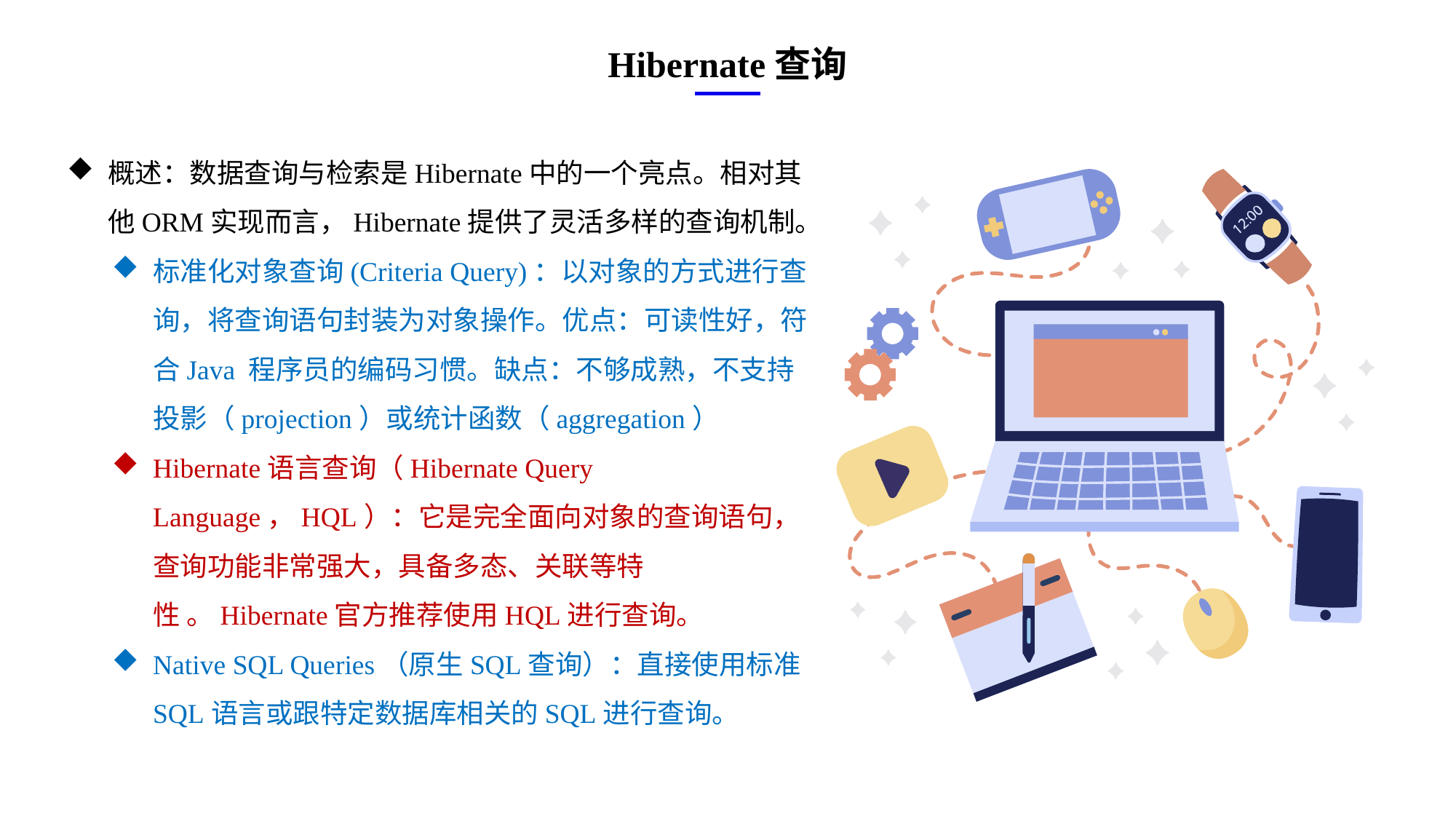

Hibernate查询
概述：数据查询与检索是Hibernate中的一个亮点。相对其他ORM实现而言，Hibernate提供了灵活多样的查询机制。
标准化对象查询(Criteria Query)：以对象的方式进行查询，将查询语句封装为对象操作。优点：可读性好，符合Java 程序员的编码习惯。缺点：不够成熟，不支持投影（projection）或统计函数（aggregation）
Hibernate语言查询（Hibernate Query Language，HQL）：它是完全面向对象的查询语句，查询功能非常强大，具备多态、关联等特性 。Hibernate官方推荐使用HQL进行查询。
Native SQL Queries（原生SQL查询）：直接使用标准SQL语言或跟特定数据库相关的SQL进行查询。

e7d195523061f1c0ae0eb3eed39d2bcef4622b2499a05fe6567B54A876BEB457BD1EB8EBE9915191D1FA2E860D28D251AB291D9CBBDD28D4BD16020FD75D8281481517FC21E86E4C931520AFA1087E92E357E3DB373CA326F6F926B1A67F681E99E875FFD293B2C32B3919AE4D43F9436862A7DD54F9346DF3662D8AB7319030EF75D53FF682DE13